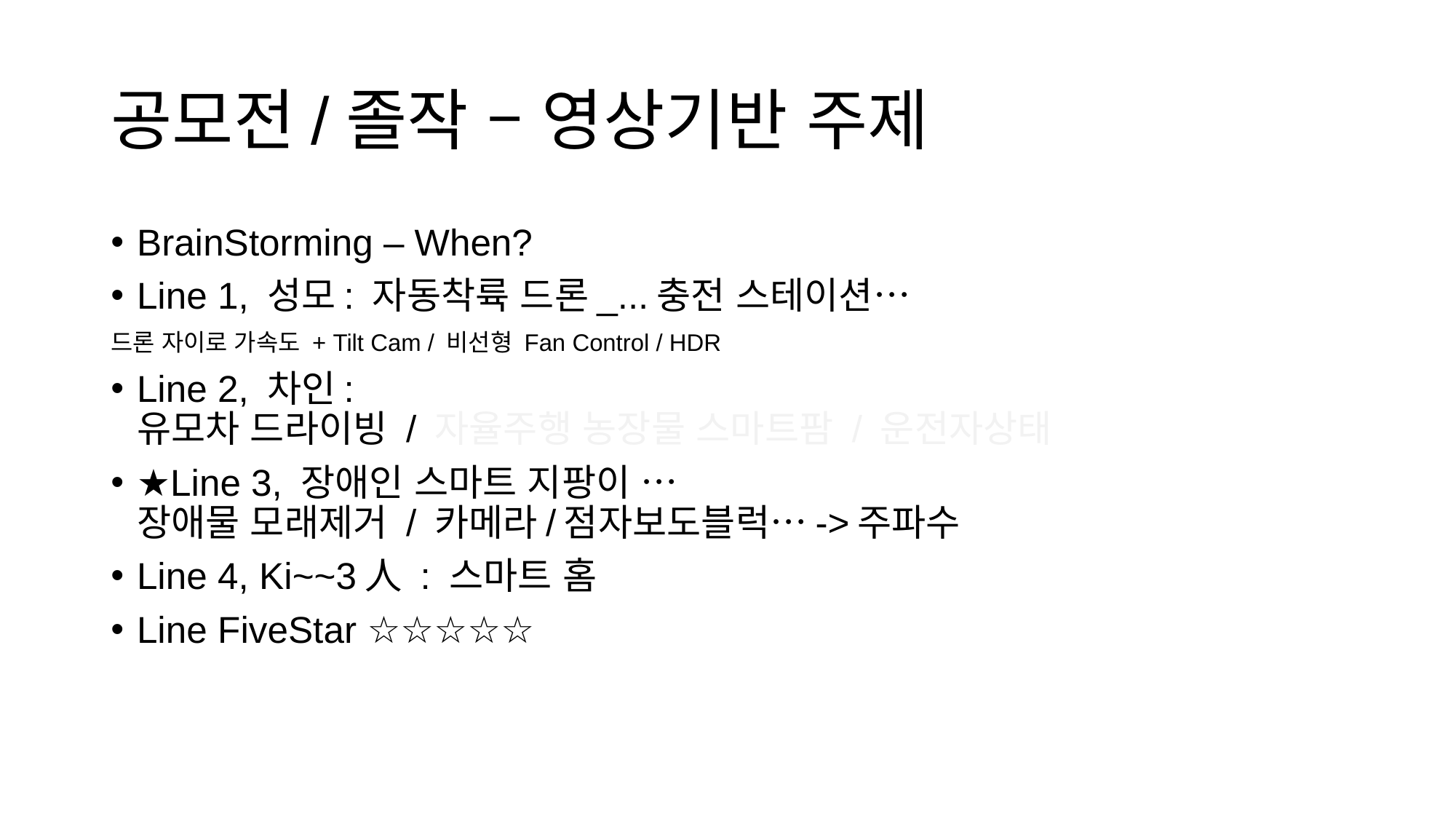

# 공모전/졸작 – 영상기반 주제
BrainStorming – When?
Line 1, 성모: 자동착륙 드론_...충전 스테이션…
드론 자이로 가속도 + Tilt Cam / 비선형 Fan Control / HDR
Line 2, 차인:
유모차 드라이빙 / 자율주행 농장물 스마트팜 / 운전자상태
★Line 3, 장애인 스마트 지팡이 …
장애물 모래제거 / 카메라/점자보도블럭…->주파수
Line 4, Ki~~3人 : 스마트 홈
Line FiveStar ☆☆☆☆☆